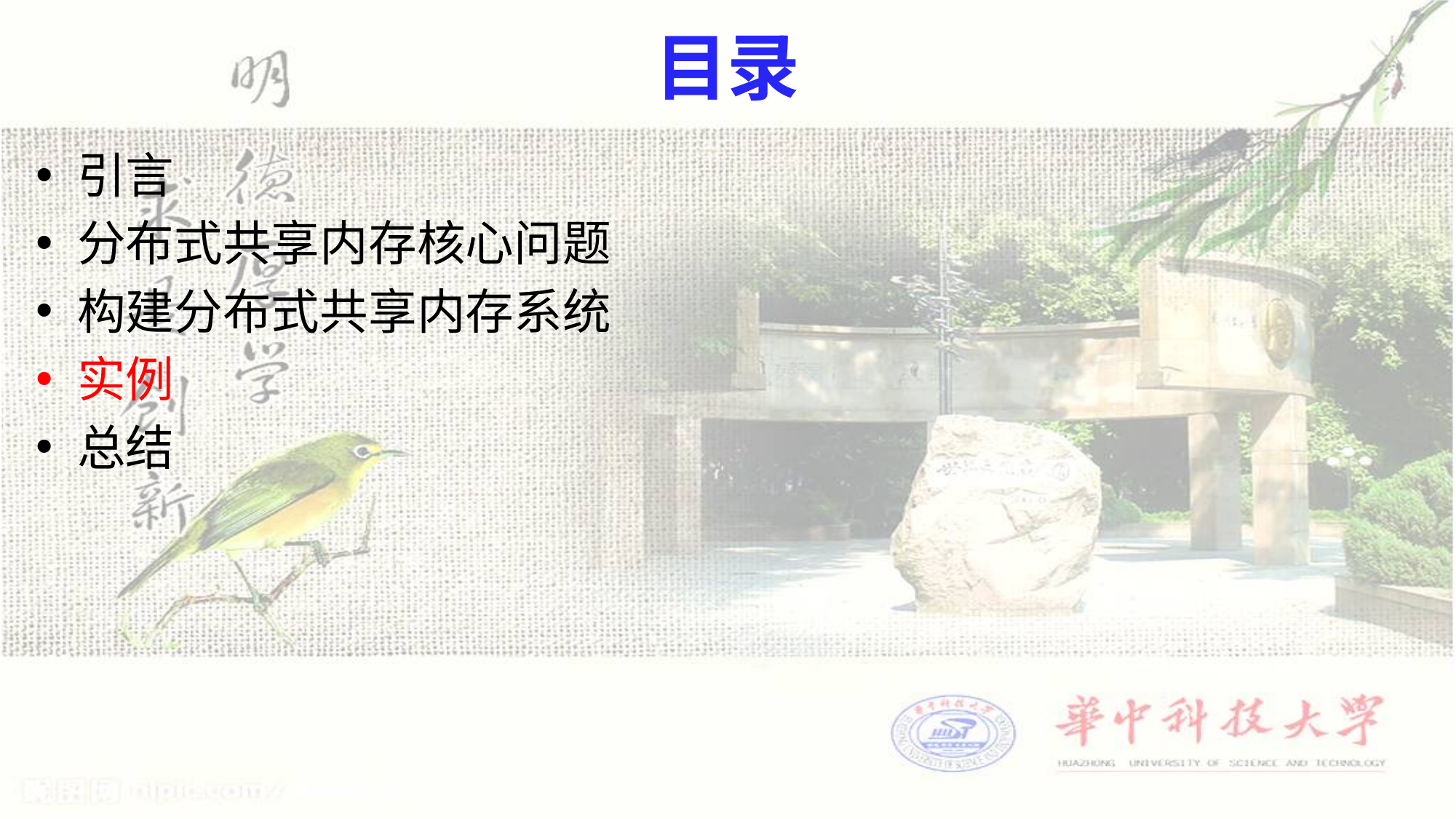

# 目录
引言
分布式共享内存核心问题
构建分布式共享内存系统
实例
总结